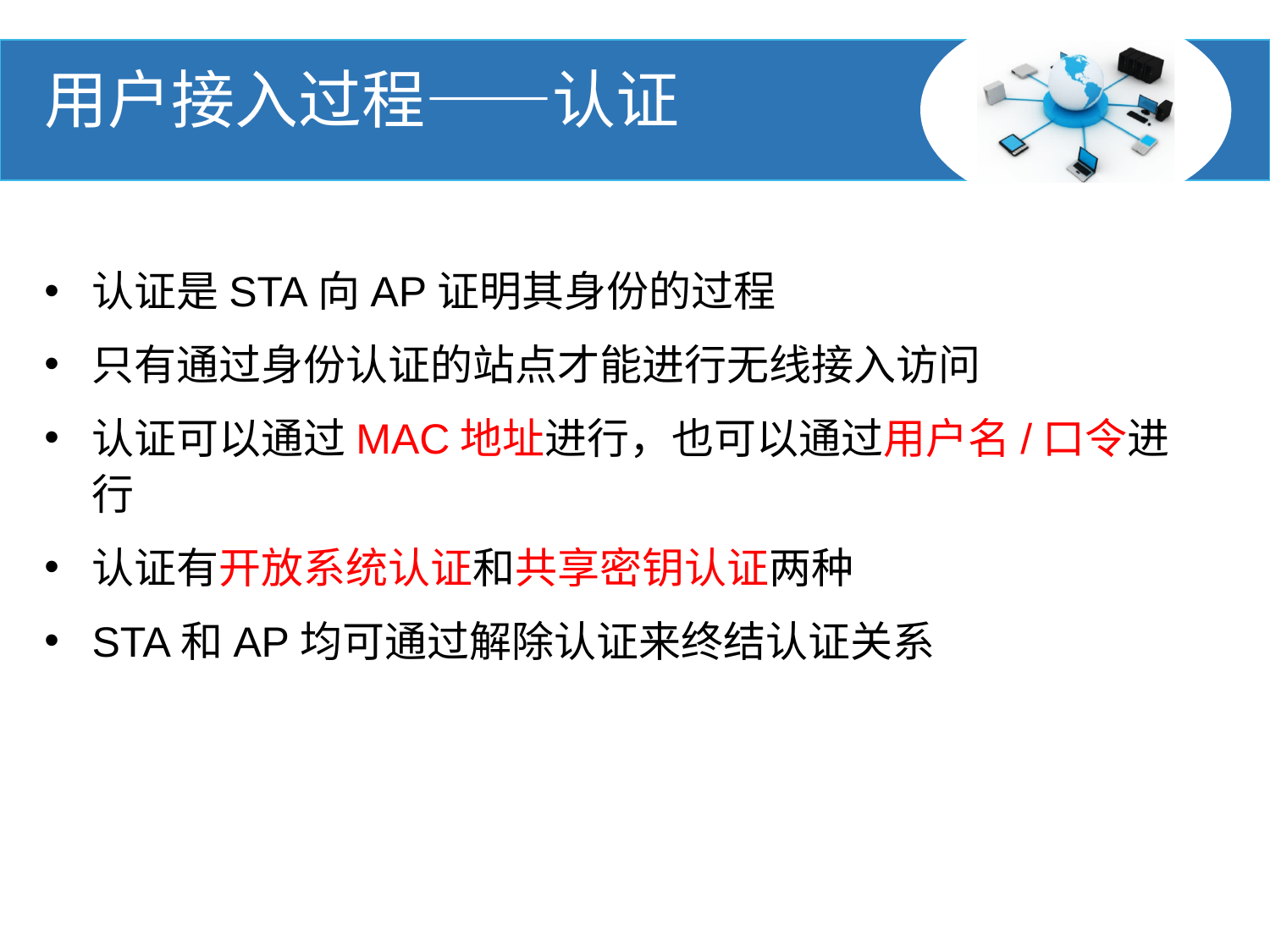

#

用户接入过程——认证
认证是STA向AP证明其身份的过程
只有通过身份认证的站点才能进行无线接入访问
认证可以通过MAC地址进行，也可以通过用户名/口令进行
认证有开放系统认证和共享密钥认证两种
STA和AP均可通过解除认证来终结认证关系